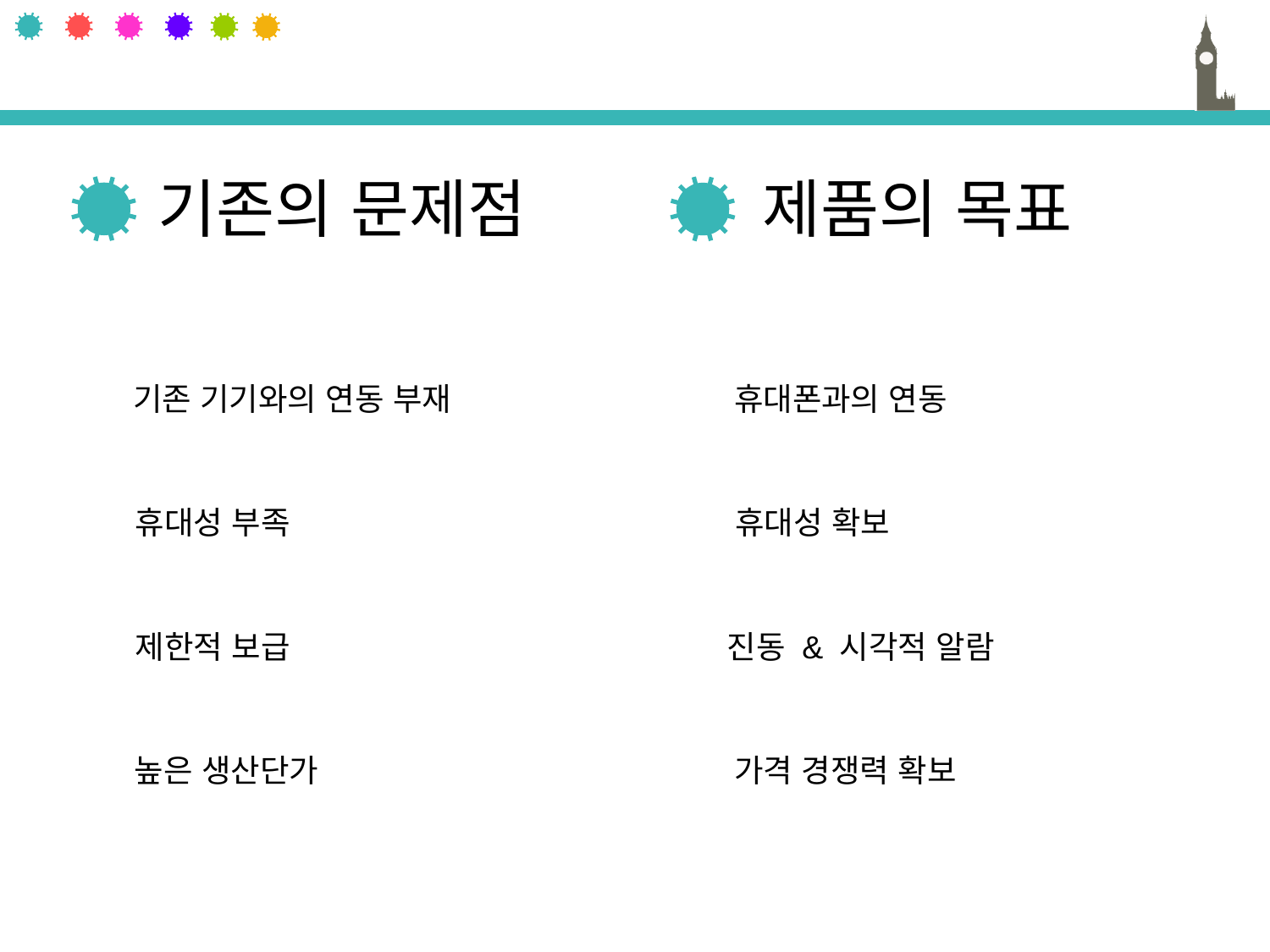

기존의 문제점
제품의 목표

기존 기기와의 연동 부재
휴대폰과의 연동
휴대성 부족
휴대성 확보
제한적 보급
진동 & 시각적 알람
높은 생산단가
가격 경쟁력 확보